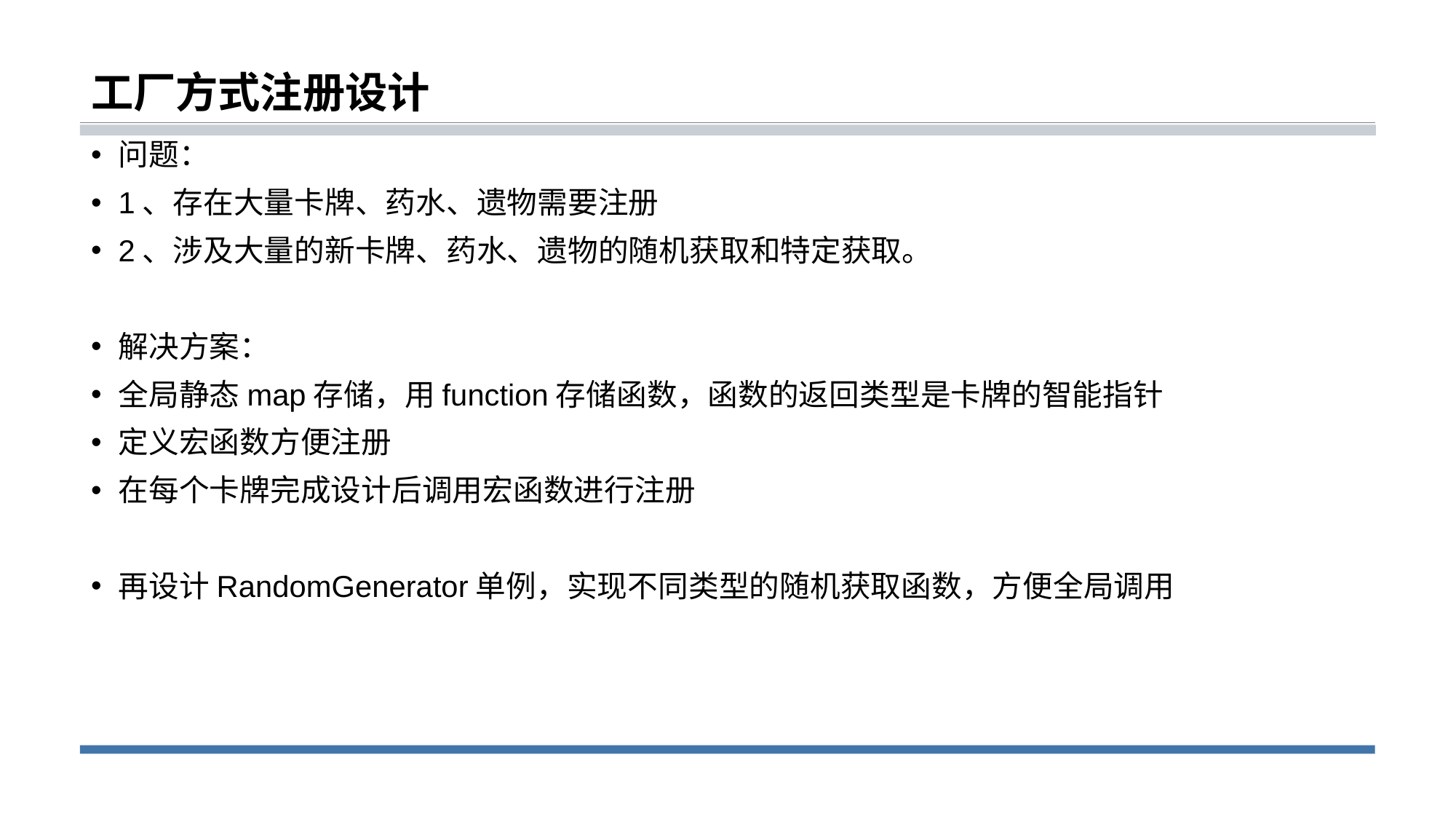

# 工厂方式注册设计
问题：
1、存在大量卡牌、药水、遗物需要注册
2、涉及大量的新卡牌、药水、遗物的随机获取和特定获取。

解决方案：
全局静态map存储，用function存储函数，函数的返回类型是卡牌的智能指针
定义宏函数方便注册
在每个卡牌完成设计后调用宏函数进行注册

再设计RandomGenerator单例，实现不同类型的随机获取函数，方便全局调用